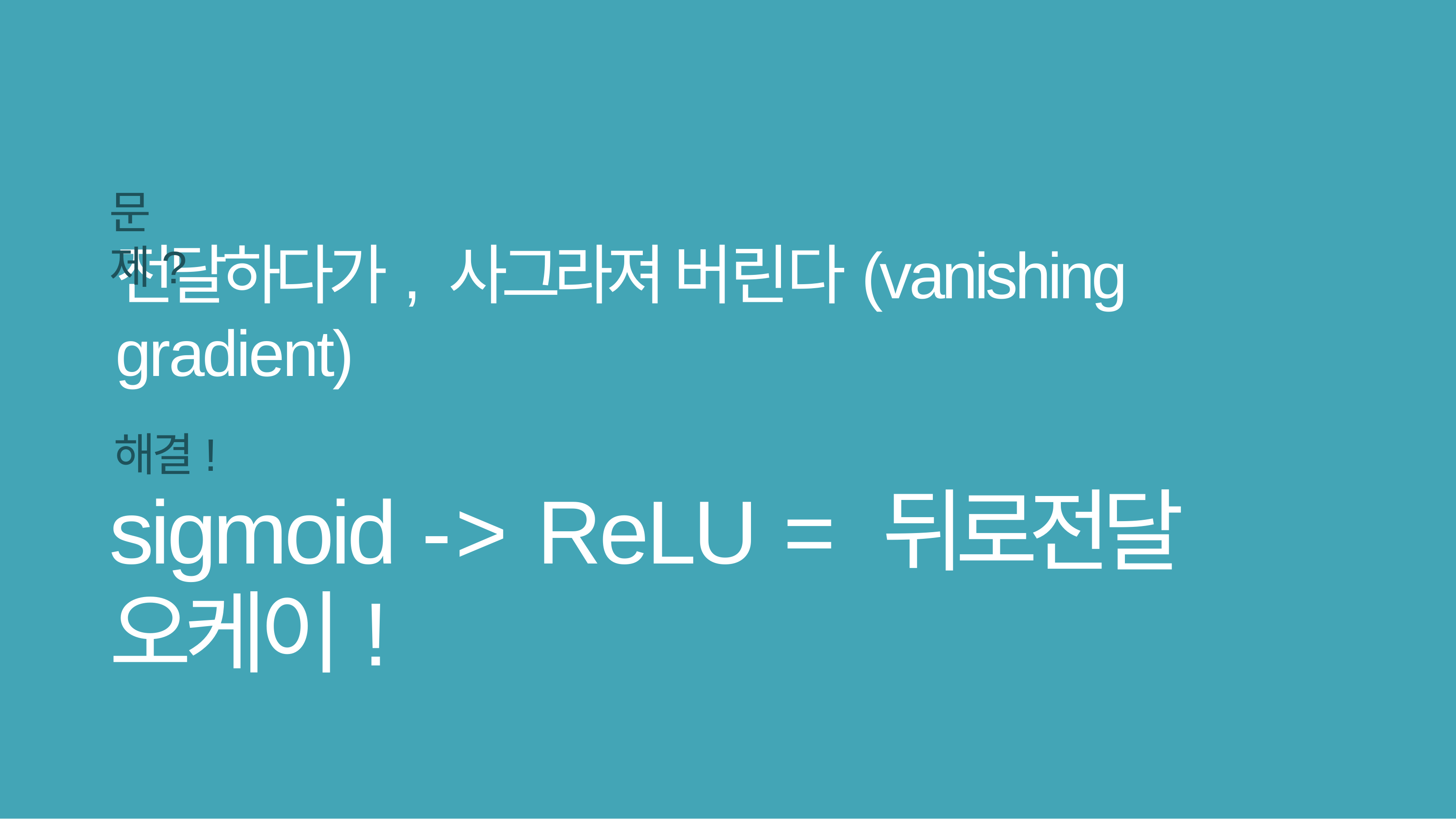

문제?
# 전달하다가, 사그라져 버린다(vanishing gradient)
해결!
sigmoid -> ReLU = 뒤로전달 오케이!